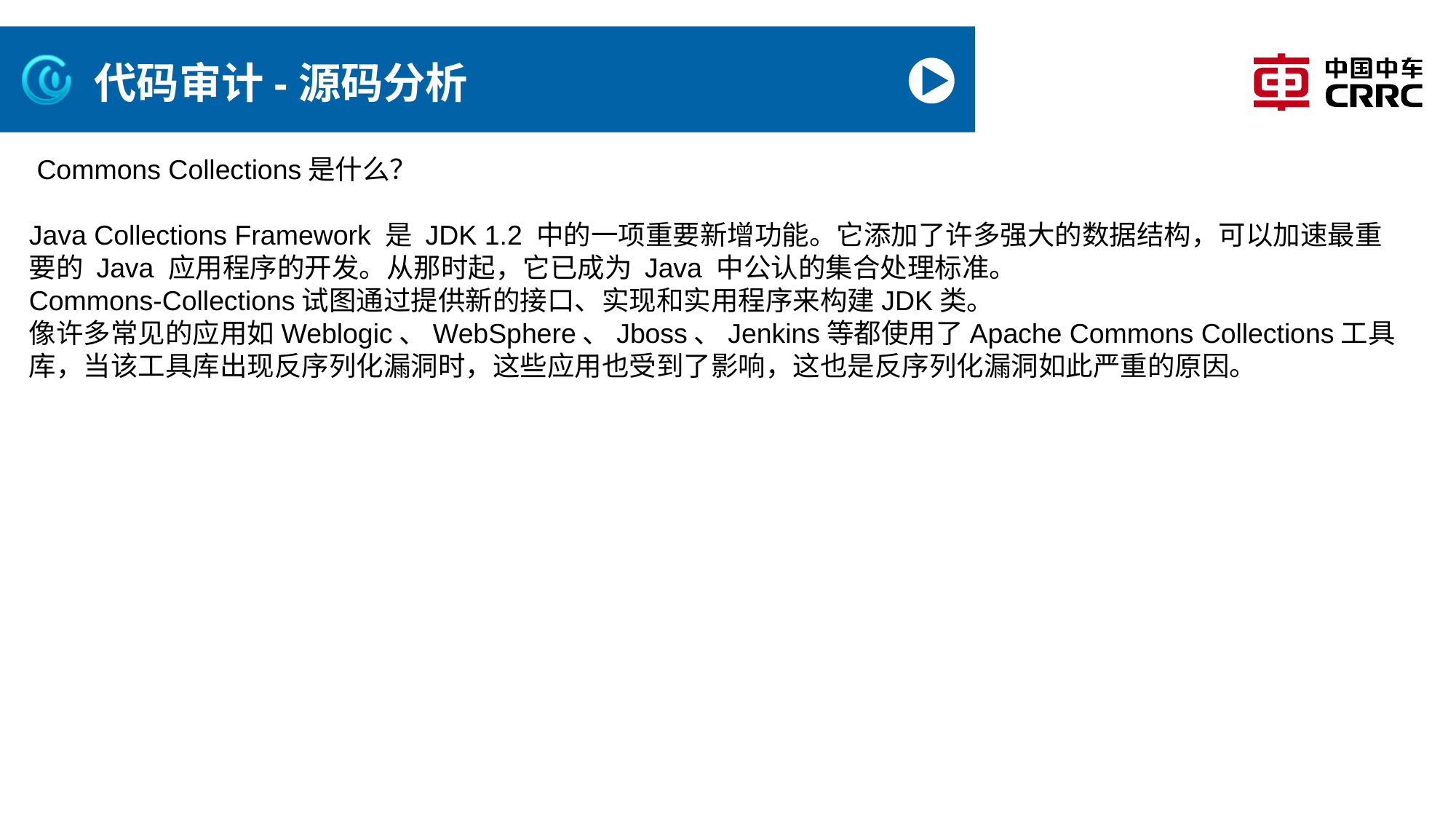

# 代码审计-源码分析
 Commons Collections是什么？

Java Collections Framework 是 JDK 1.2 中的一项重要新增功能。它添加了许多强大的数据结构，可以加速最重要的 Java 应用程序的开发。从那时起，它已成为 Java 中公认的集合处理标准。
Commons-Collections试图通过提供新的接口、实现和实用程序来构建JDK类。
像许多常见的应用如Weblogic、WebSphere、Jboss、Jenkins等都使⽤了Apache Commons Collections工具库，当该工具库出现反序列化漏洞时，这些应用也受到了影响，这也是反序列化漏洞如此严重的原因。
142